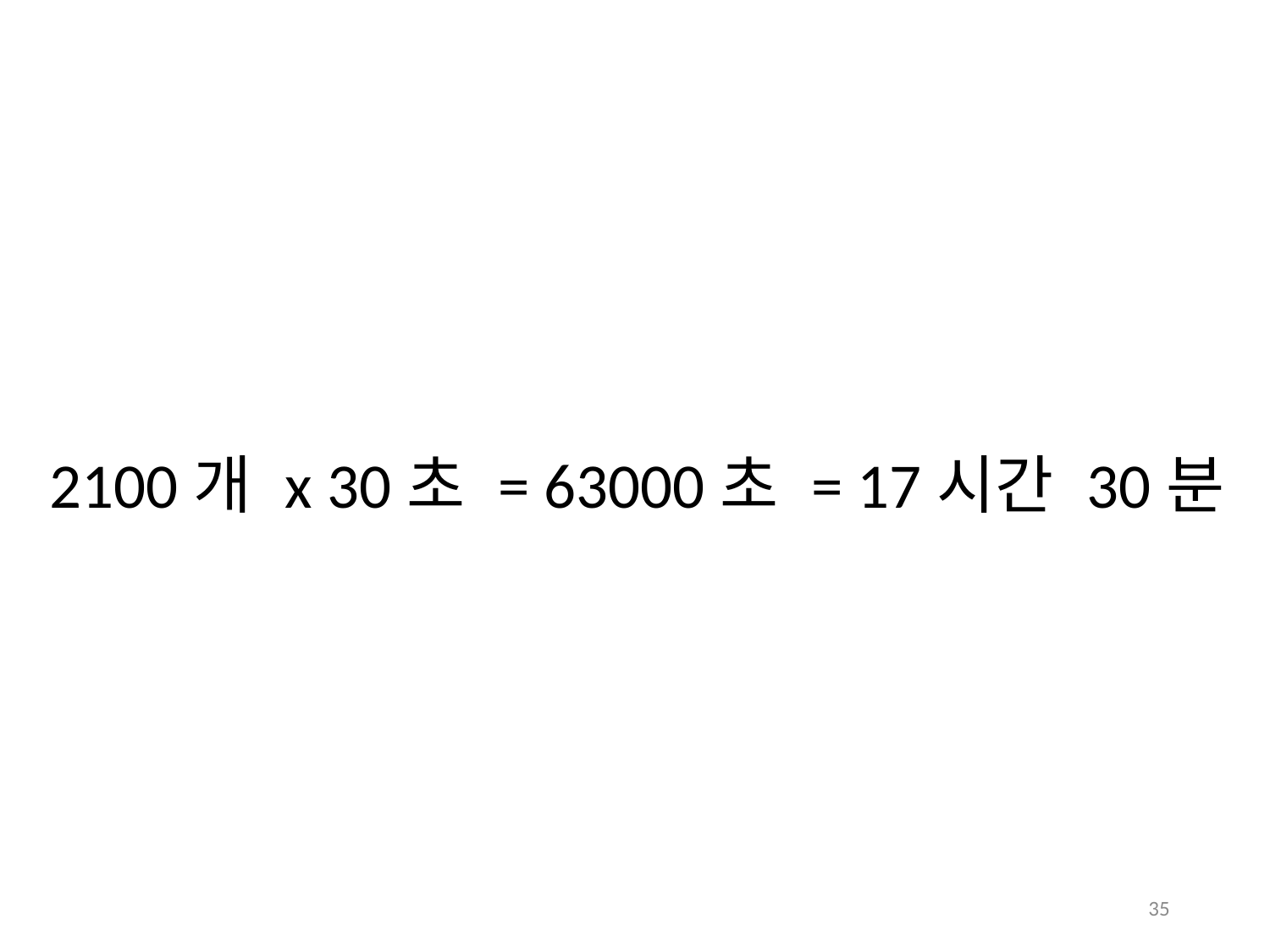

2100개 x 30초 = 63000초 = 17시간 30분
35